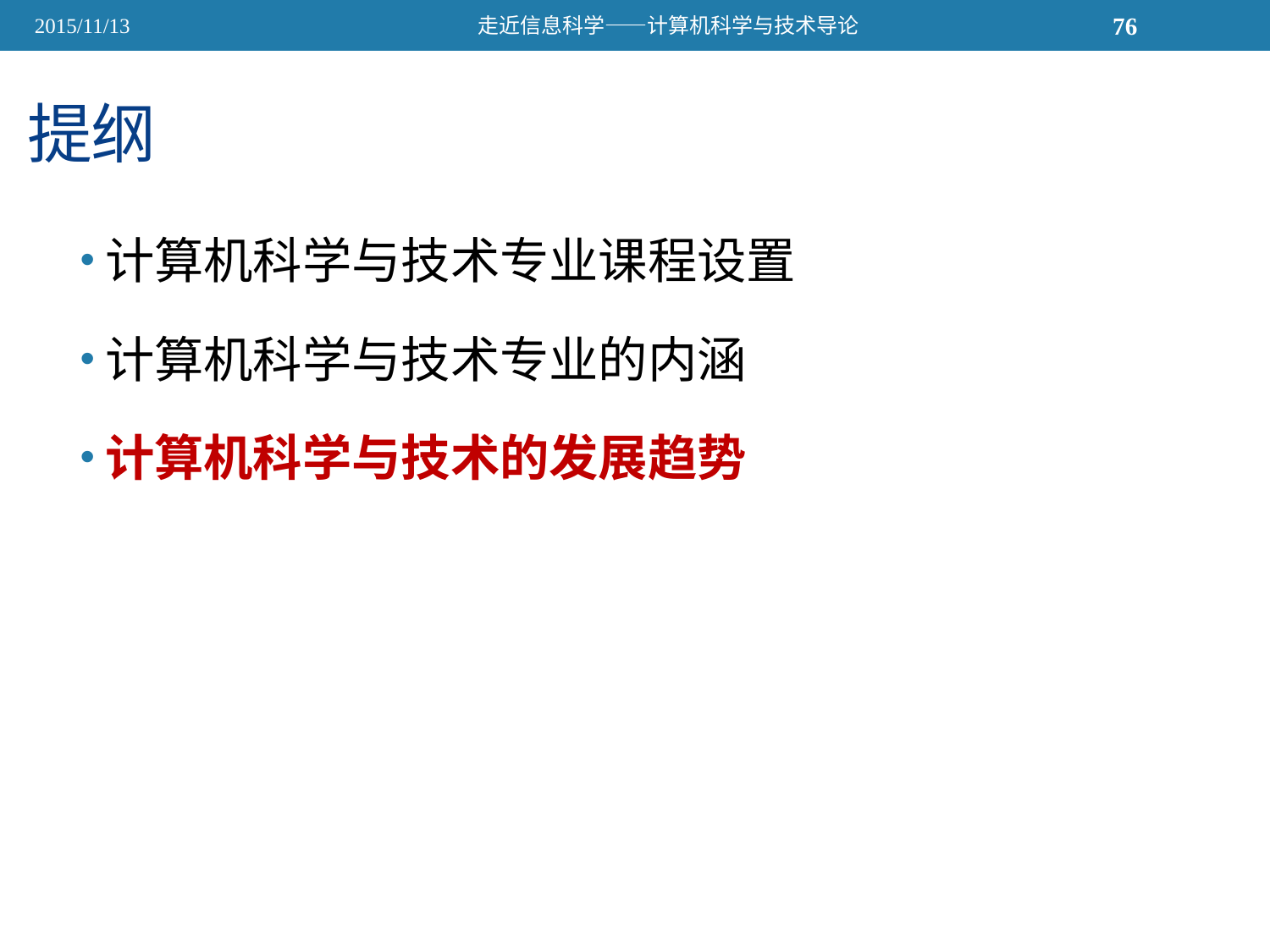

2015/11/13
走近信息科学——计算机科学与技术导论
76
# 提纲
计算机科学与技术专业课程设置
计算机科学与技术专业的内涵
计算机科学与技术的发展趋势